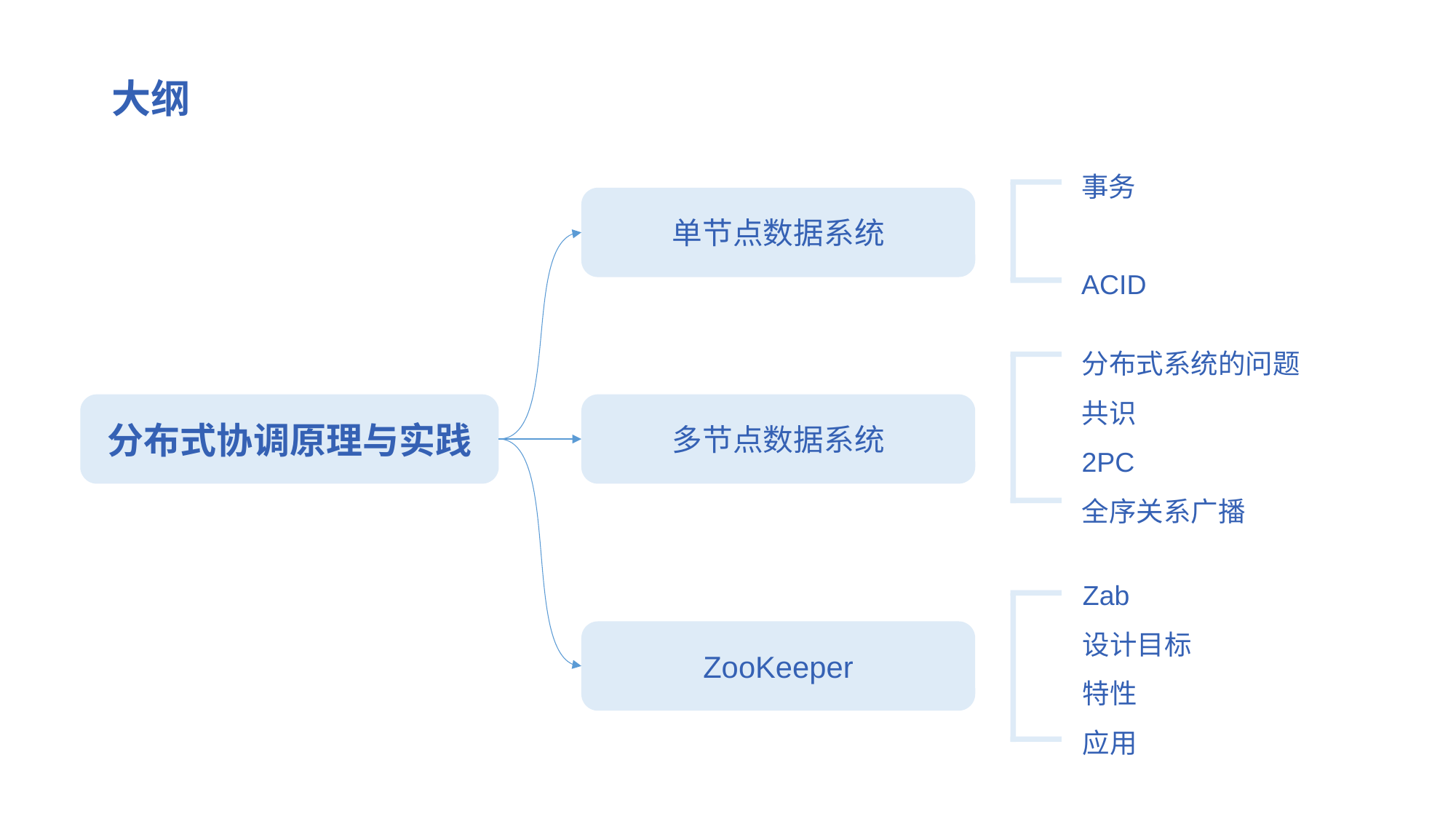

大纲
事务

ACID

单节点数据系统

分布式系统的问题
共识
2PC
全序关系广播

分布式协调原理与实践
多节点数据系统
Zab
设计目标
特性
应用

ZooKeeper